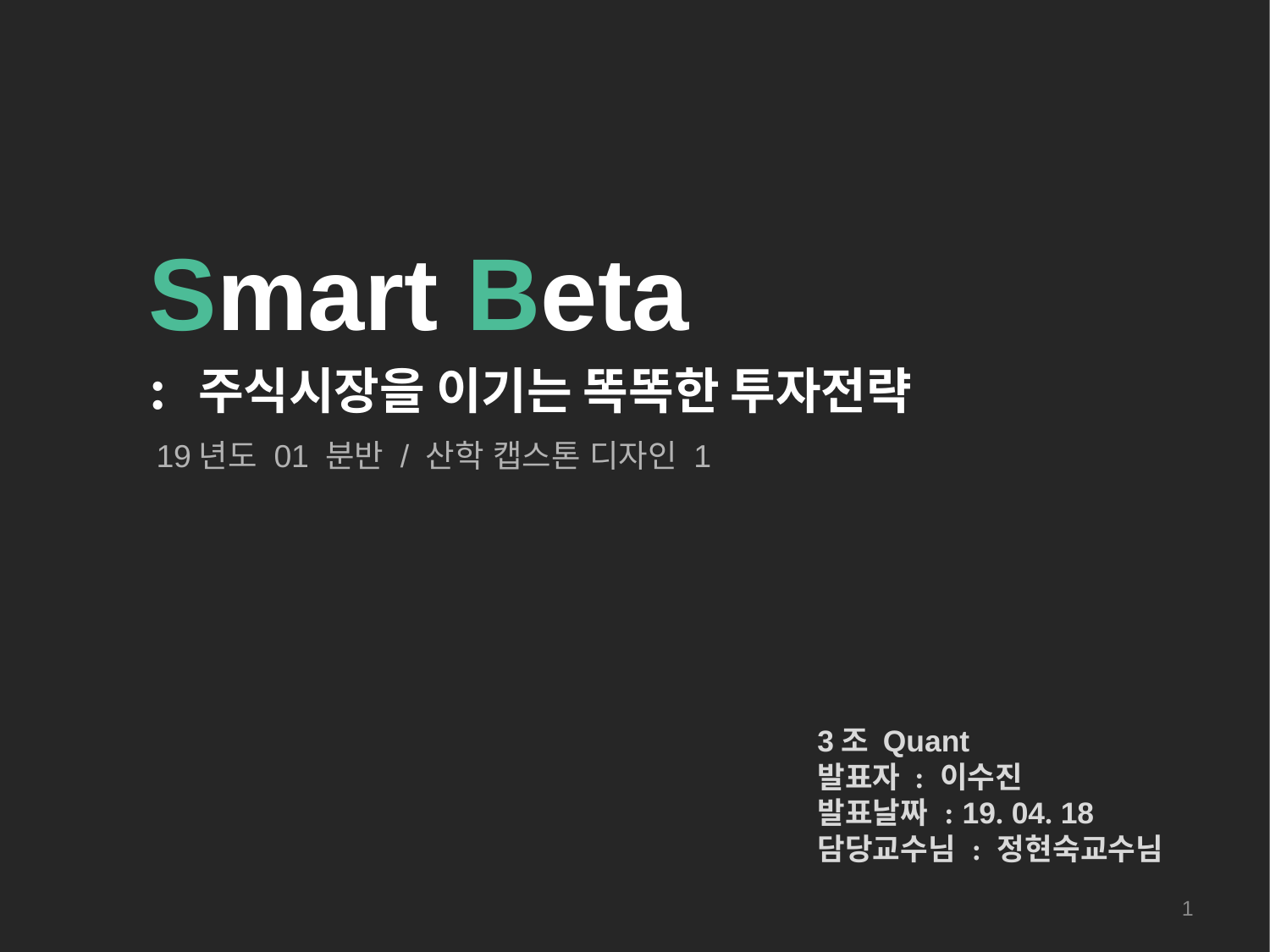

Smart Beta
: 주식시장을 이기는 똑똑한 투자전략

19년도 01 분반 / 산학 캡스톤 디자인 1
3조 Quant
발표자 : 이수진
발표날짜 : 19. 04. 18
담당교수님 : 정현숙교수님

1